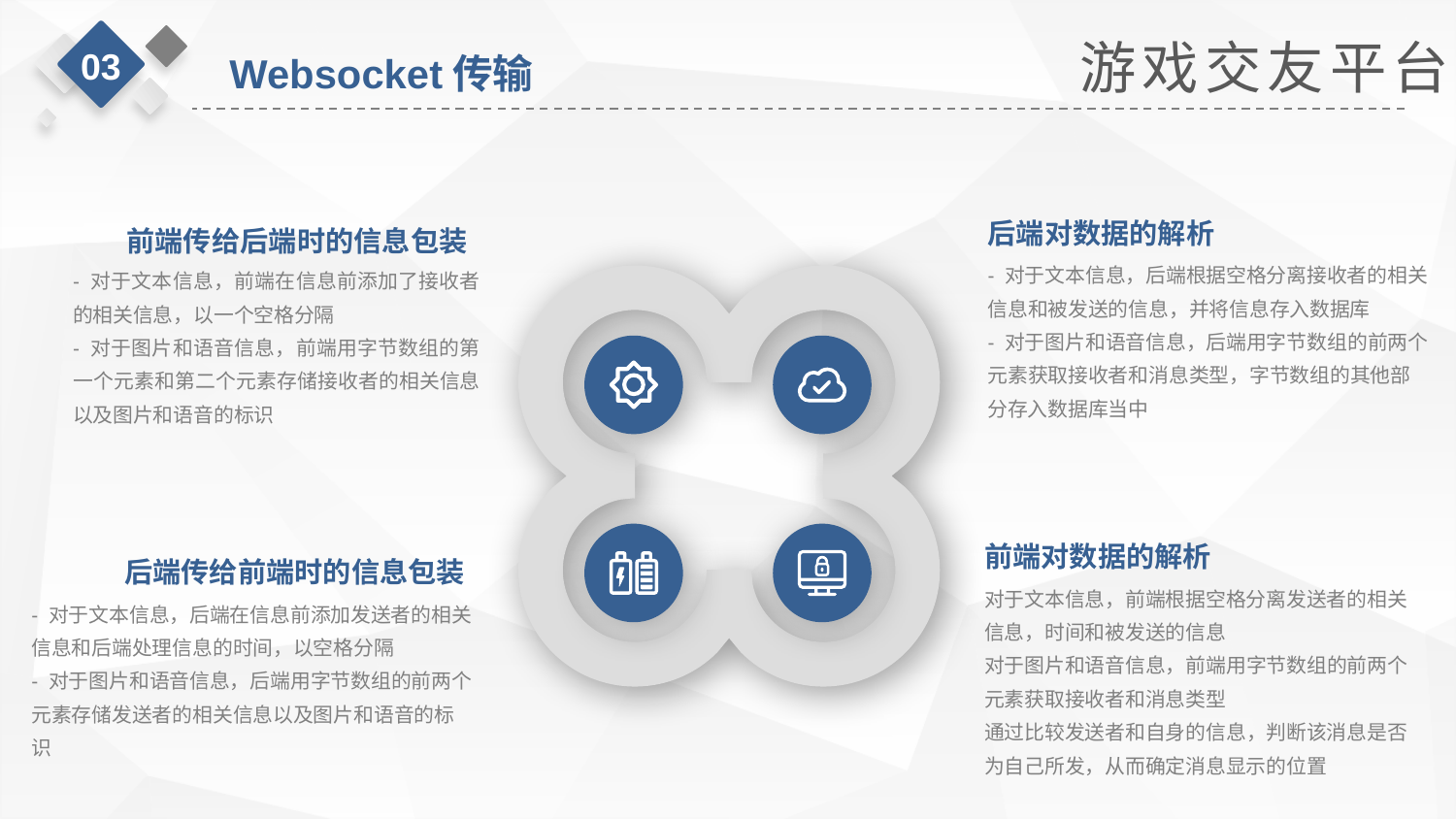

游戏交友平台

03

Websocket传输
后端对数据的解析
- 对于文本信息，后端根据空格分离接收者的相关信息和被发送的信息，并将信息存入数据库
- 对于图片和语音信息，后端用字节数组的前两个元素获取接收者和消息类型，字节数组的其他部分存入数据库当中
前端传给后端时的信息包装
- 对于文本信息，前端在信息前添加了接收者的相关信息，以一个空格分隔
- 对于图片和语音信息，前端用字节数组的第一个元素和第二个元素存储接收者的相关信息以及图片和语音的标识

前端对数据的解析
对于文本信息，前端根据空格分离发送者的相关信息，时间和被发送的信息
对于图片和语音信息，前端用字节数组的前两个元素获取接收者和消息类型
通过比较发送者和自身的信息，判断该消息是否为自己所发，从而确定消息显示的位置
后端传给前端时的信息包装
- 对于文本信息，后端在信息前添加发送者的相关信息和后端处理信息的时间，以空格分隔
- 对于图片和语音信息，后端用字节数组的前两个元素存储发送者的相关信息以及图片和语音的标识